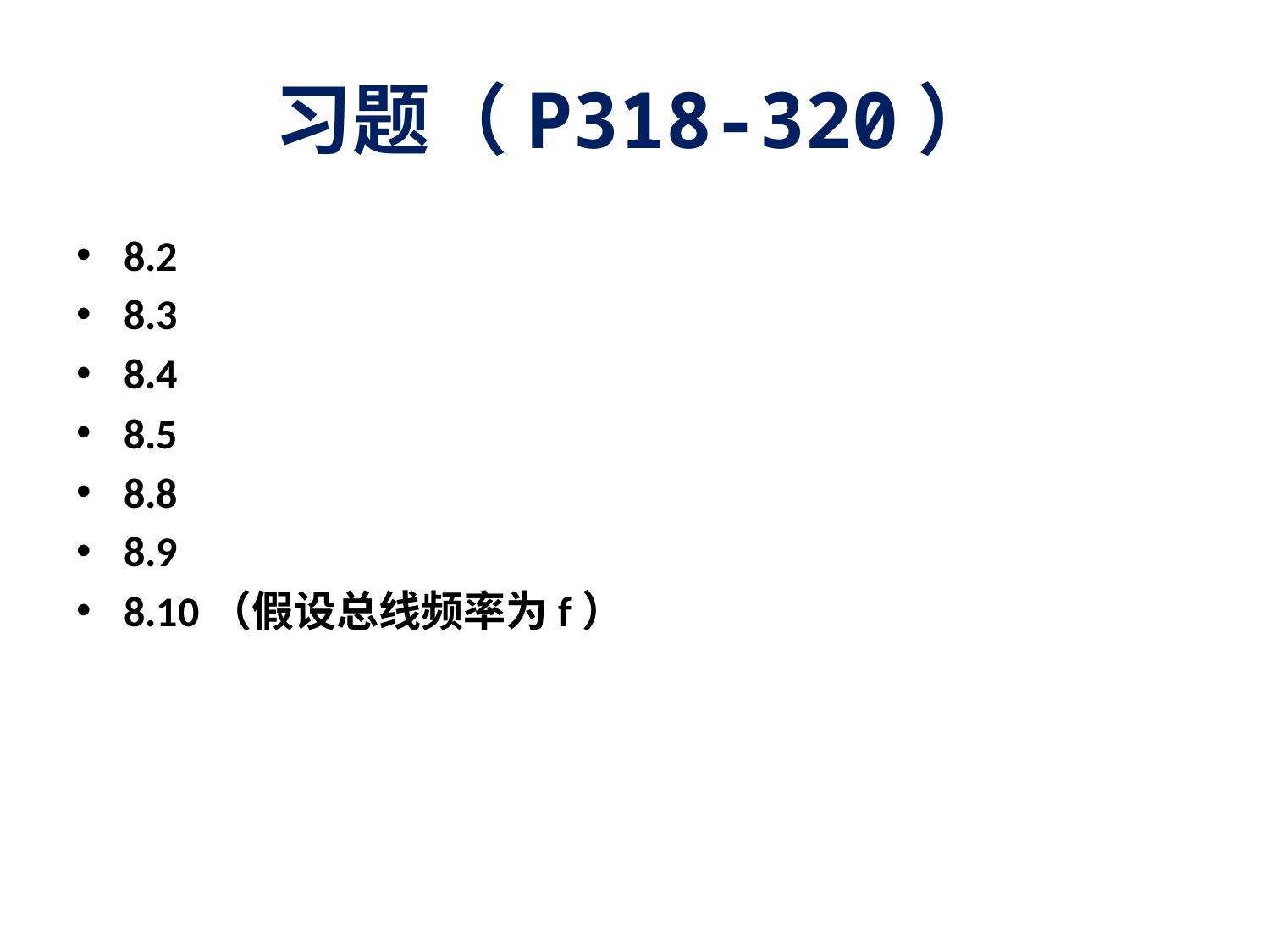

# 习题（P318-320）
8.2
8.3
8.4
8.5
8.8
8.9
8.10（假设总线频率为f）